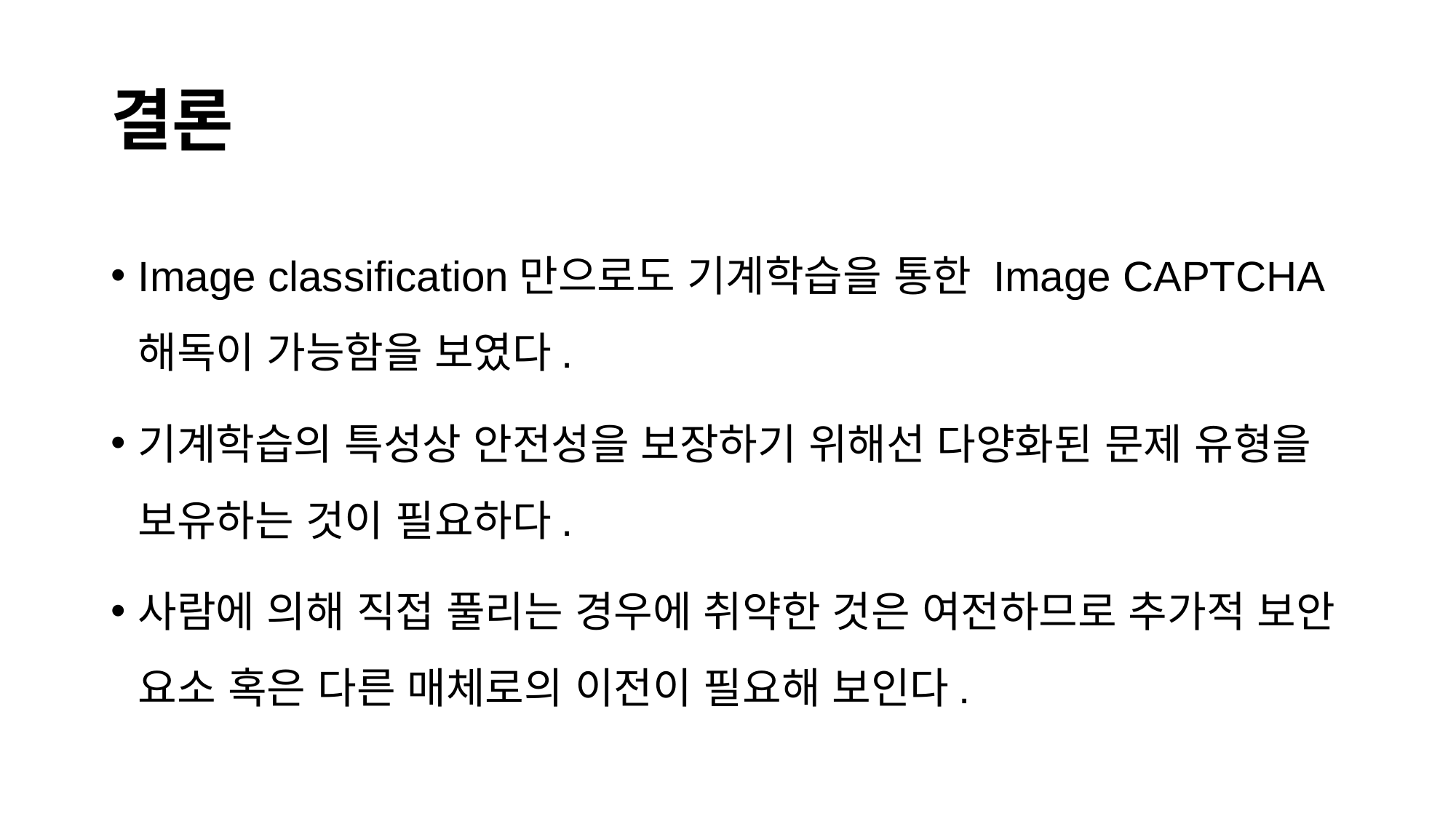

# 결론
Image classification만으로도 기계학습을 통한 Image CAPTCHA 해독이 가능함을 보였다.
기계학습의 특성상 안전성을 보장하기 위해선 다양화된 문제 유형을 보유하는 것이 필요하다.
사람에 의해 직접 풀리는 경우에 취약한 것은 여전하므로 추가적 보안 요소 혹은 다른 매체로의 이전이 필요해 보인다.